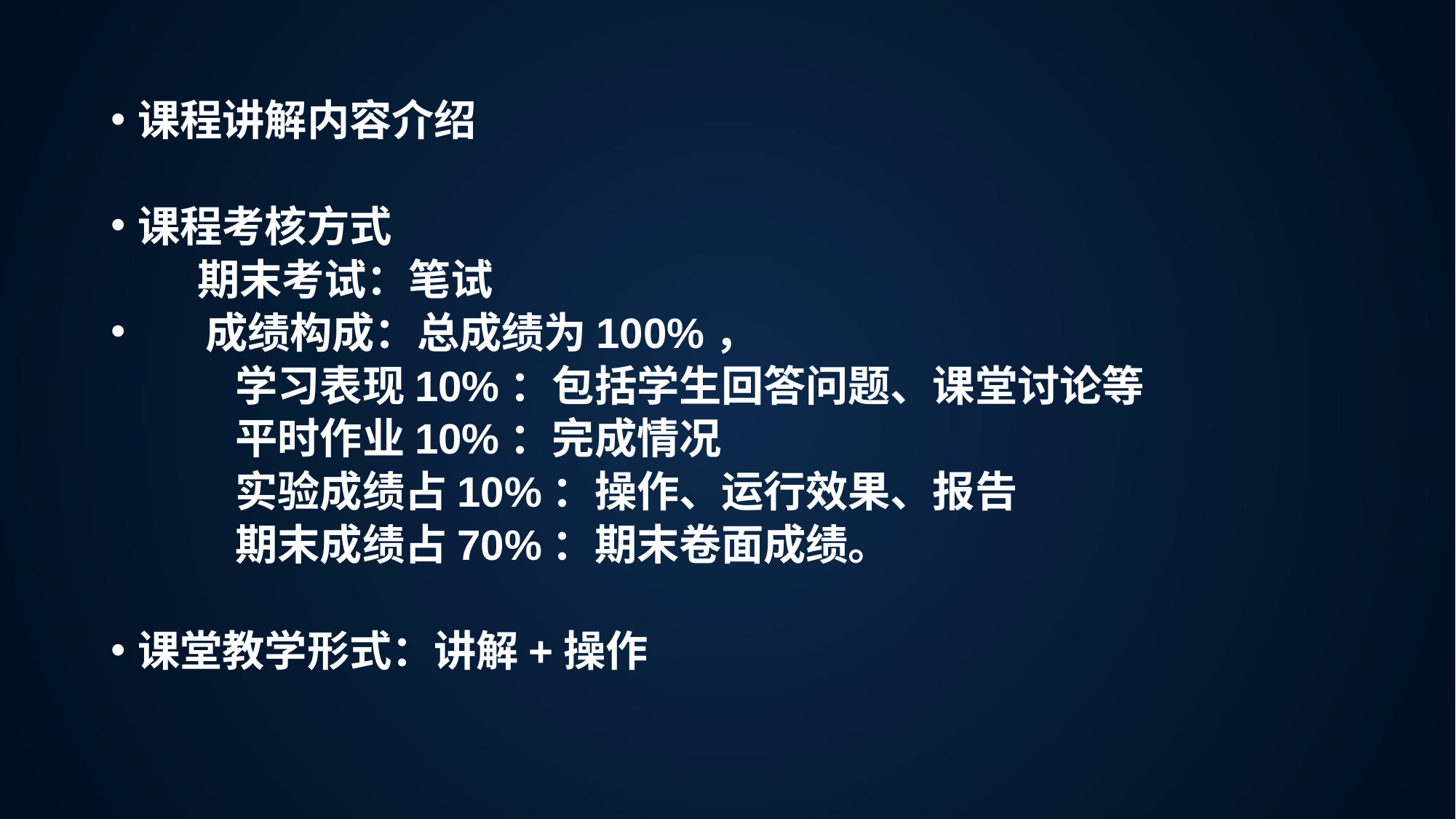

课程讲解内容介绍

课程考核方式
        期末考试：笔试
      成绩构成：总成绩为100%，
            学习表现10%：包括学生回答问题、课堂讨论等
            平时作业10%：完成情况
            实验成绩占10%：操作、运行效果、报告
            期末成绩占70%：期末卷面成绩。

课堂教学形式：讲解+操作